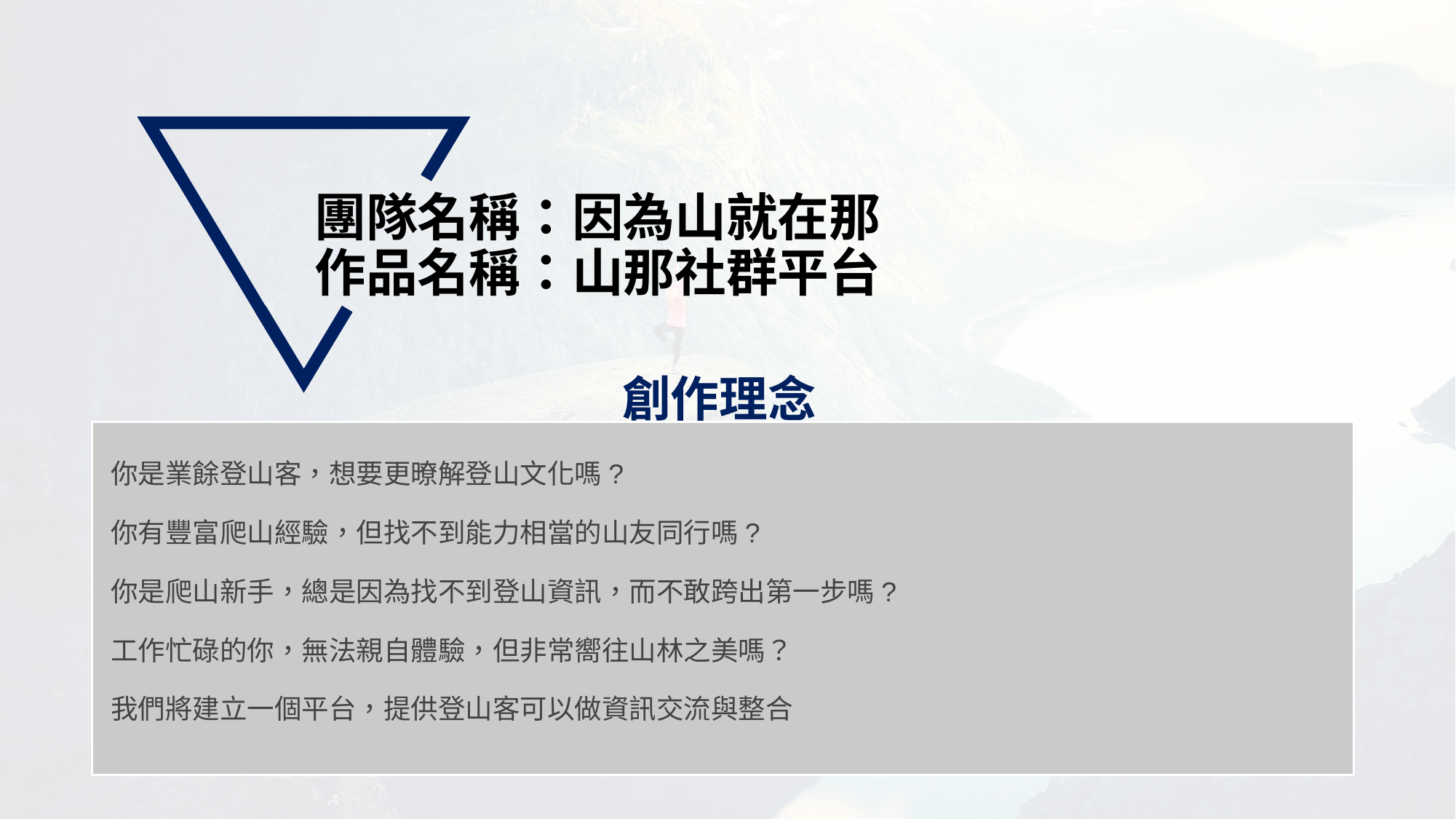

# 團隊名稱：因為山就在那 作品名稱：山那社群平台
創作理念

你是業餘登山客，想要更暸解登山文化嗎?

你有豐富爬山經驗，但找不到能力相當的山友同行嗎?

你是爬山新手，總是因為找不到登山資訊，而不敢跨出第一步嗎?

工作忙碌的你，無法親自體驗，但非常嚮往山林之美嗎？

我們將建立一個平台，提供登山客可以做資訊交流與整合